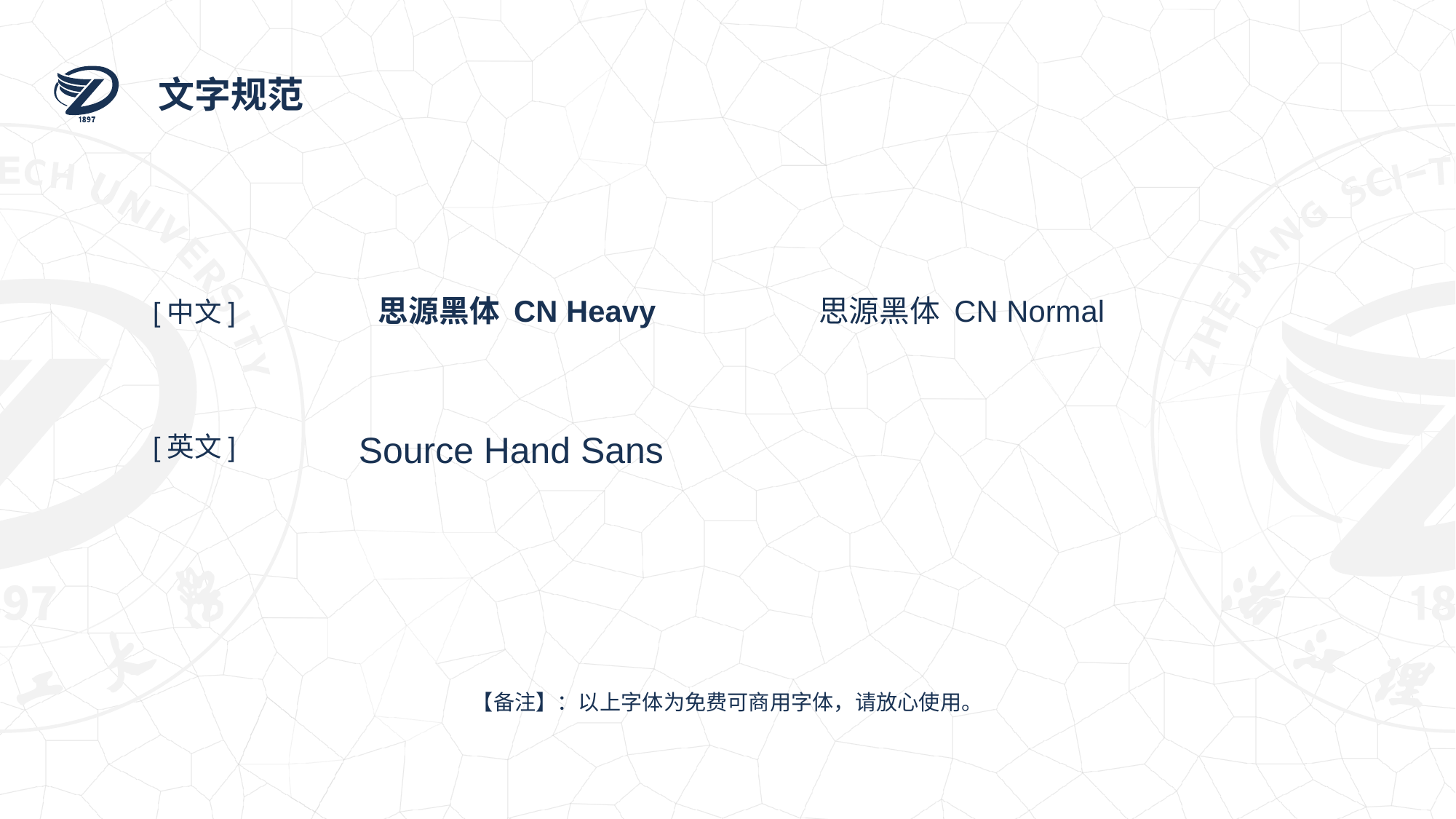

文字规范
[中文]
思源黑体 CN Heavy
思源黑体 CN Normal
[英文]
Source Hand Sans
【备注】：以上字体为免费可商用字体，请放心使用。